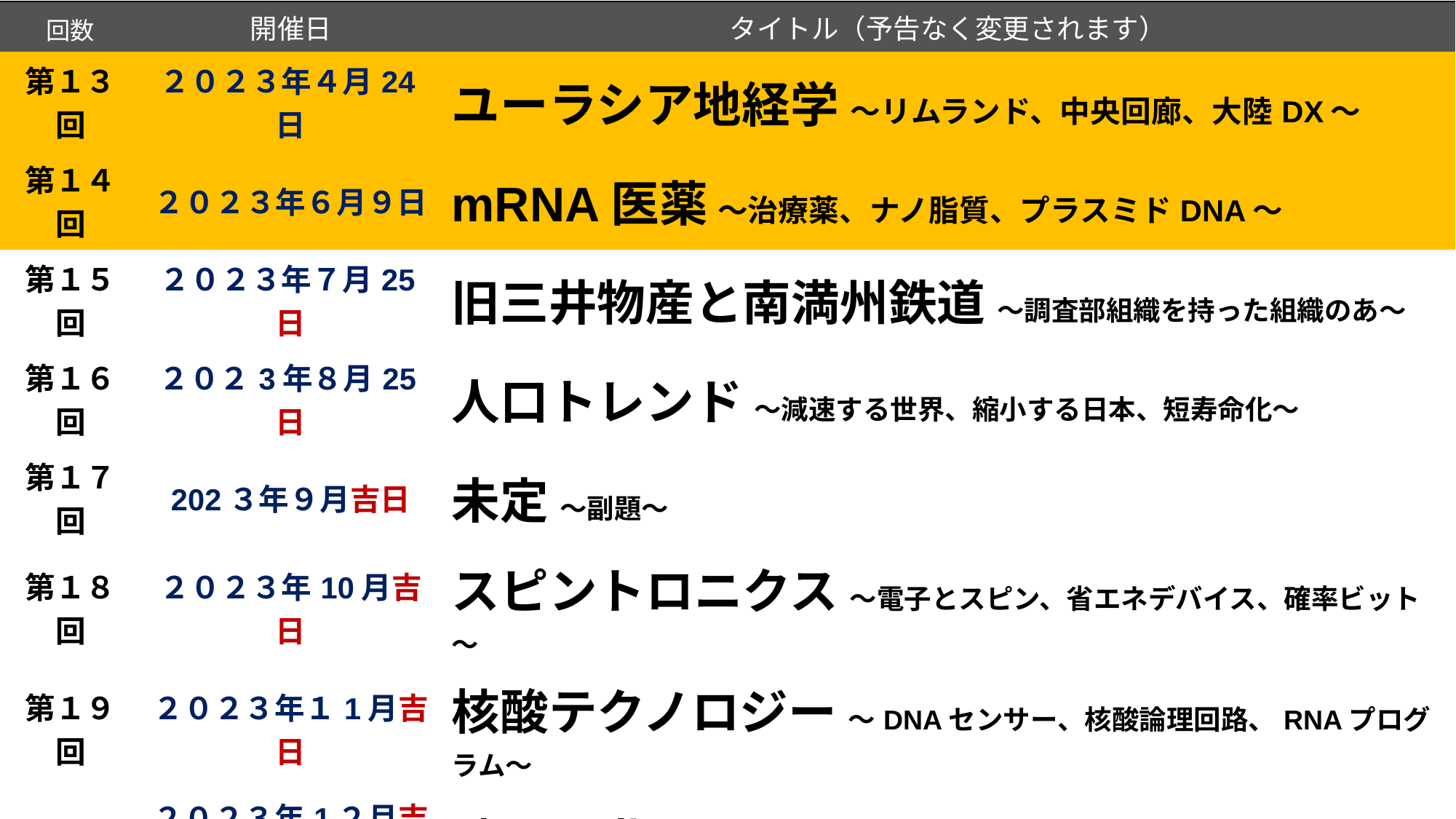

| 回数 | 開催日 | タイトル（予告なく変更されます） |
| --- | --- | --- |
| 第１３回 | ２０２３年４月24日 | ユーラシア地経学 ～リムランド、中央回廊、大陸DX～ |
| 第１４回 | ２０２３年６月９日 | mRNA医薬 ～治療薬、ナノ脂質、プラスミドDNA～ |
| 第１５回 | ２０２３年７月25日 | 旧三井物産と南満州鉄道 ～調査部組織を持った組織のあ～ |
| 第１６回 | ２０２3年８月25日 | 人口トレンド ～減速する世界、縮小する日本、短寿命化～ |
| 第１７回 | 202３年９月吉日 | 未定 ～副題～ |
| 第１８回 | ２０２３年10月吉日 | スピントロニクス ～電子とスピン、省エネデバイス、確率ビット～ |
| 第１９回 | ２０２３年１1月吉日 | 核酸テクノロジー ～DNAセンサー、核酸論理回路、RNAプログラム～ |
| 第20回 | ２０２３年1２月吉日 | 暗号の世界 ～耐量子暗号、準同型暗号、古くて新しい量子暗号～ |
| 第21回 | ２０２４年1月吉日 | トポロジカル物質 ～ねじれ電子の世界、エキゾチック粒子～ |
| 第２２回 | ２０２４年２月吉日 | 土と腸と脳　～土壌微生物、脳内細菌叢、脳腸相関メカニズム～ |